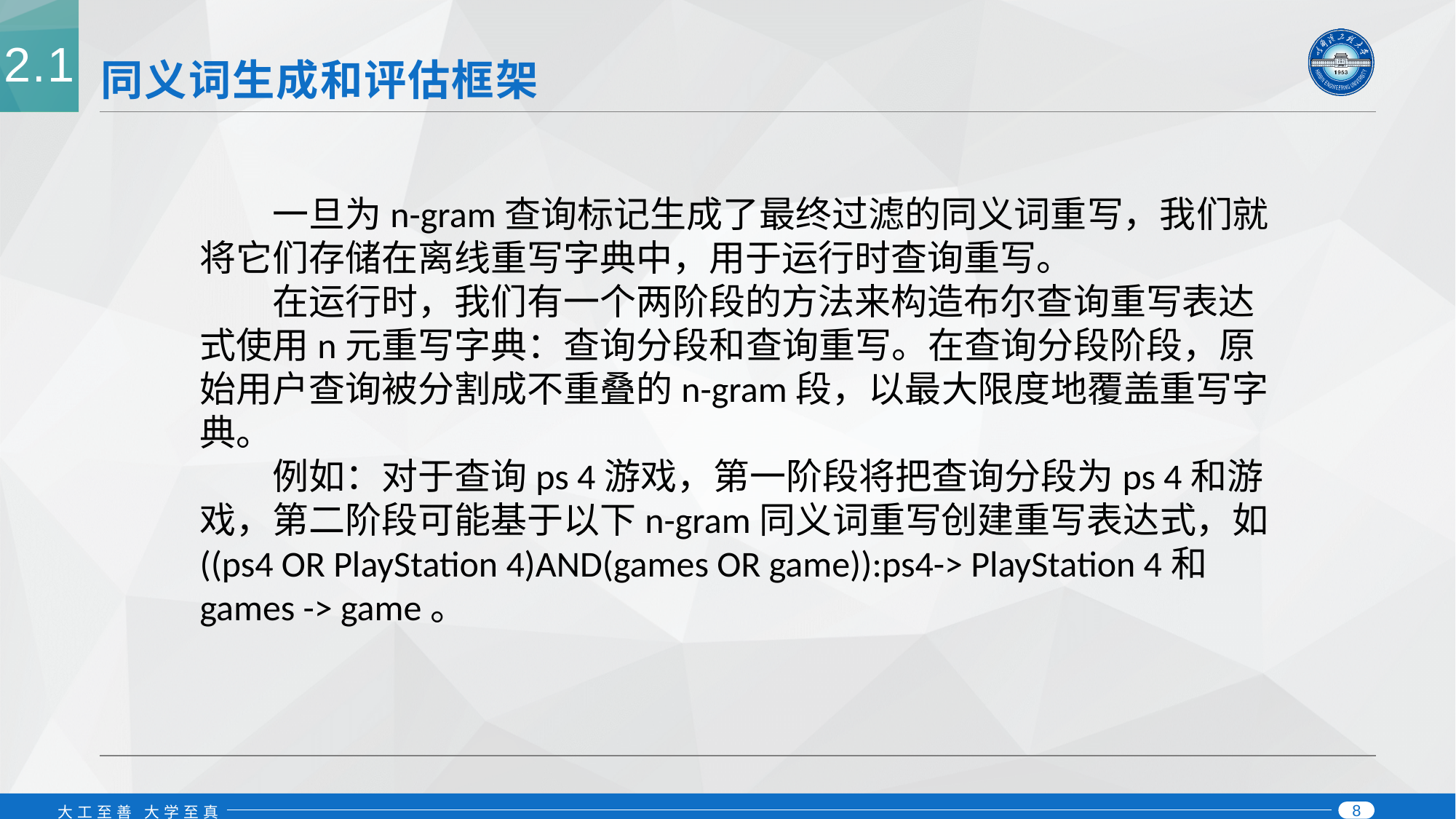

2.1
# 同义词生成和评估框架
一旦为n-gram查询标记生成了最终过滤的同义词重写，我们就将它们存储在离线重写字典中，用于运行时查询重写。
在运行时，我们有一个两阶段的方法来构造布尔查询重写表达式使用n元重写字典：查询分段和查询重写。在查询分段阶段，原始用户查询被分割成不重叠的n-gram段，以最大限度地覆盖重写字典。
例如：对于查询ps 4游戏，第一阶段将把查询分段为ps 4和游戏，第二阶段可能基于以下n-gram同义词重写创建重写表达式，如((ps4 OR PlayStation 4)AND(games OR game)):ps4-> PlayStation 4和games -> game。